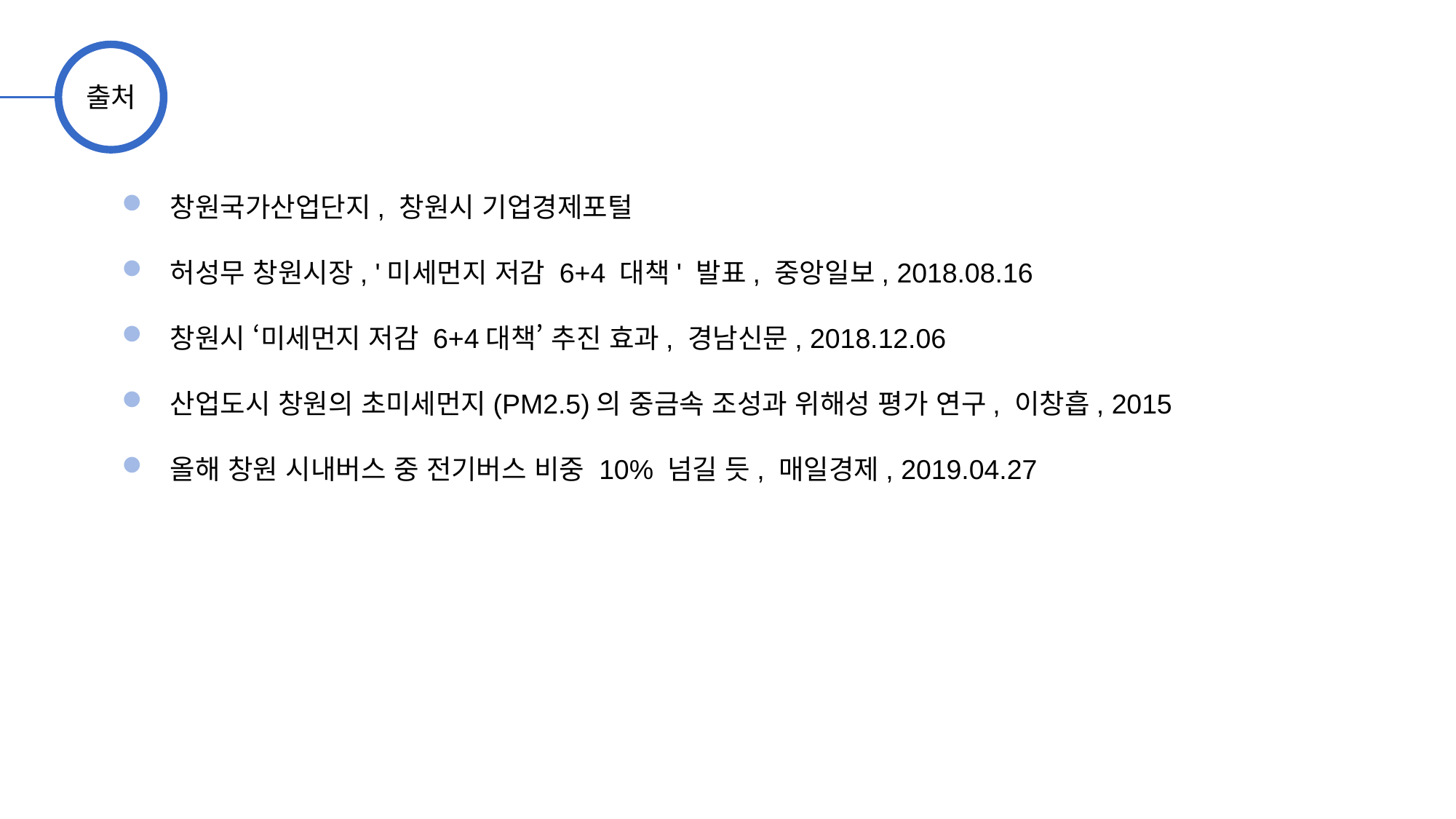

출처

 창원국가산업단지, 창원시 기업경제포털
 허성무 창원시장, '미세먼지 저감 6+4 대책' 발표, 중앙일보, 2018.08.16
 창원시 ‘미세먼지 저감 6+4대책’ 추진 효과, 경남신문, 2018.12.06
 산업도시 창원의 초미세먼지(PM2.5)의 중금속 조성과 위해성 평가 연구, 이창흡, 2015
 올해 창원 시내버스 중 전기버스 비중 10% 넘길 듯, 매일경제, 2019.04.27